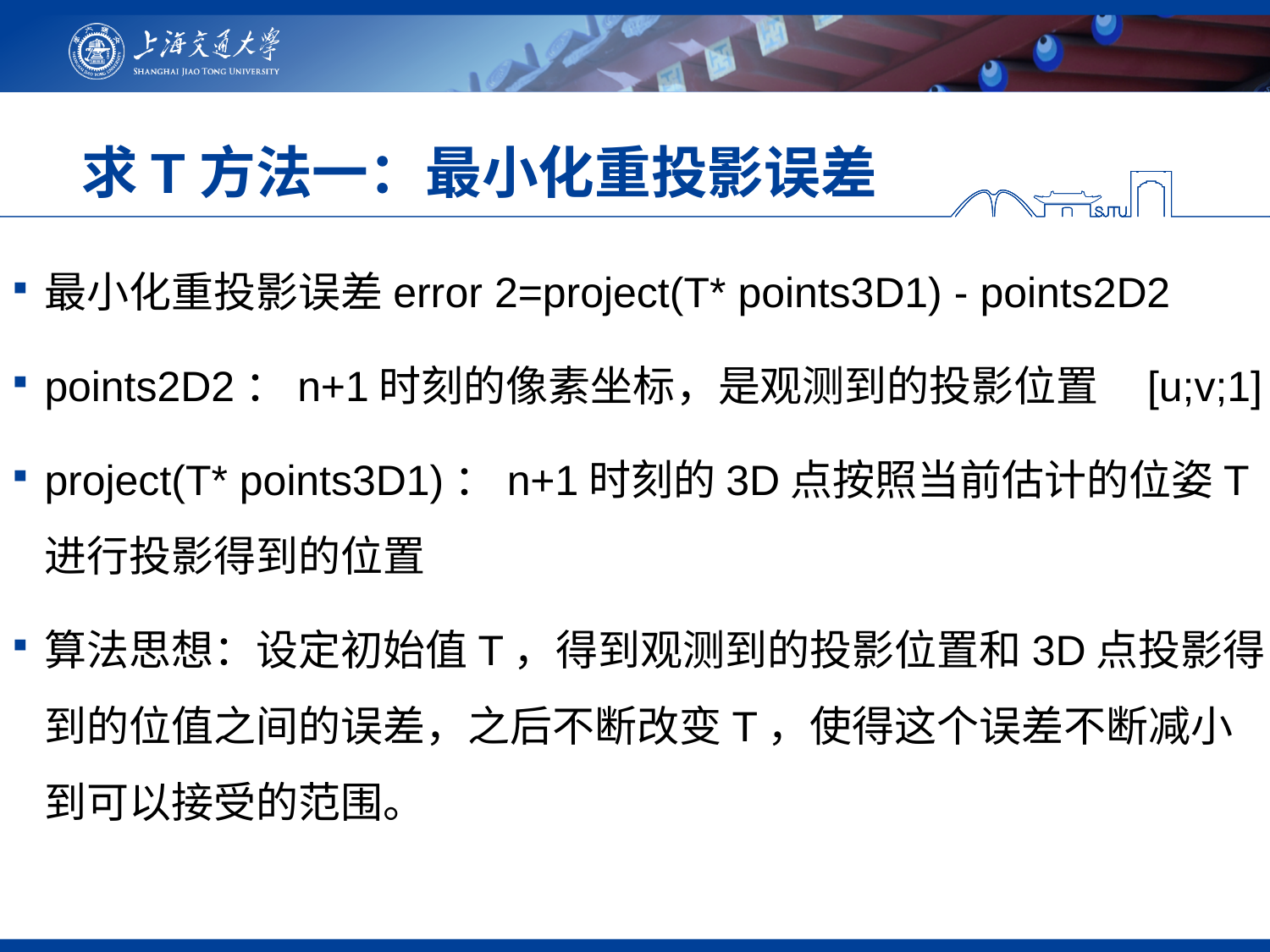

# 求T方法一：最小化重投影误差
最小化重投影误差error 2=project(T* points3D1) - points2D2
points2D2：n+1时刻的像素坐标，是观测到的投影位置    [u;v;1]
project(T* points3D1)：n+1时刻的3D点按照当前估计的位姿T进行投影得到的位置
算法思想：设定初始值T，得到观测到的投影位置和3D点投影得到的位值之间的误差，之后不断改变T，使得这个误差不断减小到可以接受的范围。